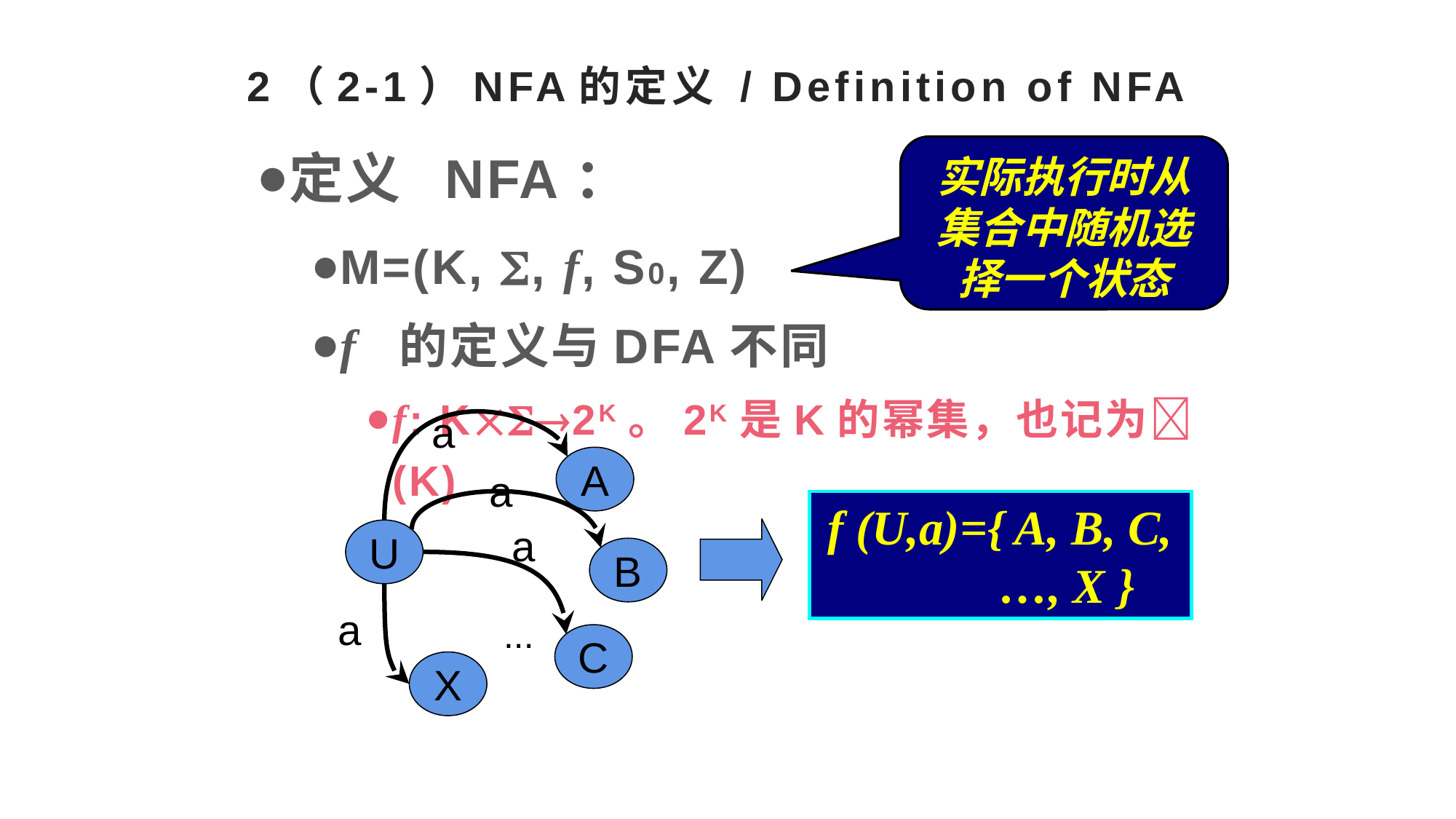

# 2（2-1）NFA的定义 / Definition of NFA
定义  NFA：
M=(K, Σ, f, S0, Z)
f  的定义与DFA不同
f: K×Σ→2K。2K是K的幂集，也记为ρ(K)

实际执行时从集合中随机选择一个状态
a
A
a
a
U
B
a
...
C
X
f (U,a)={ A, B, C,
           …, X }

30